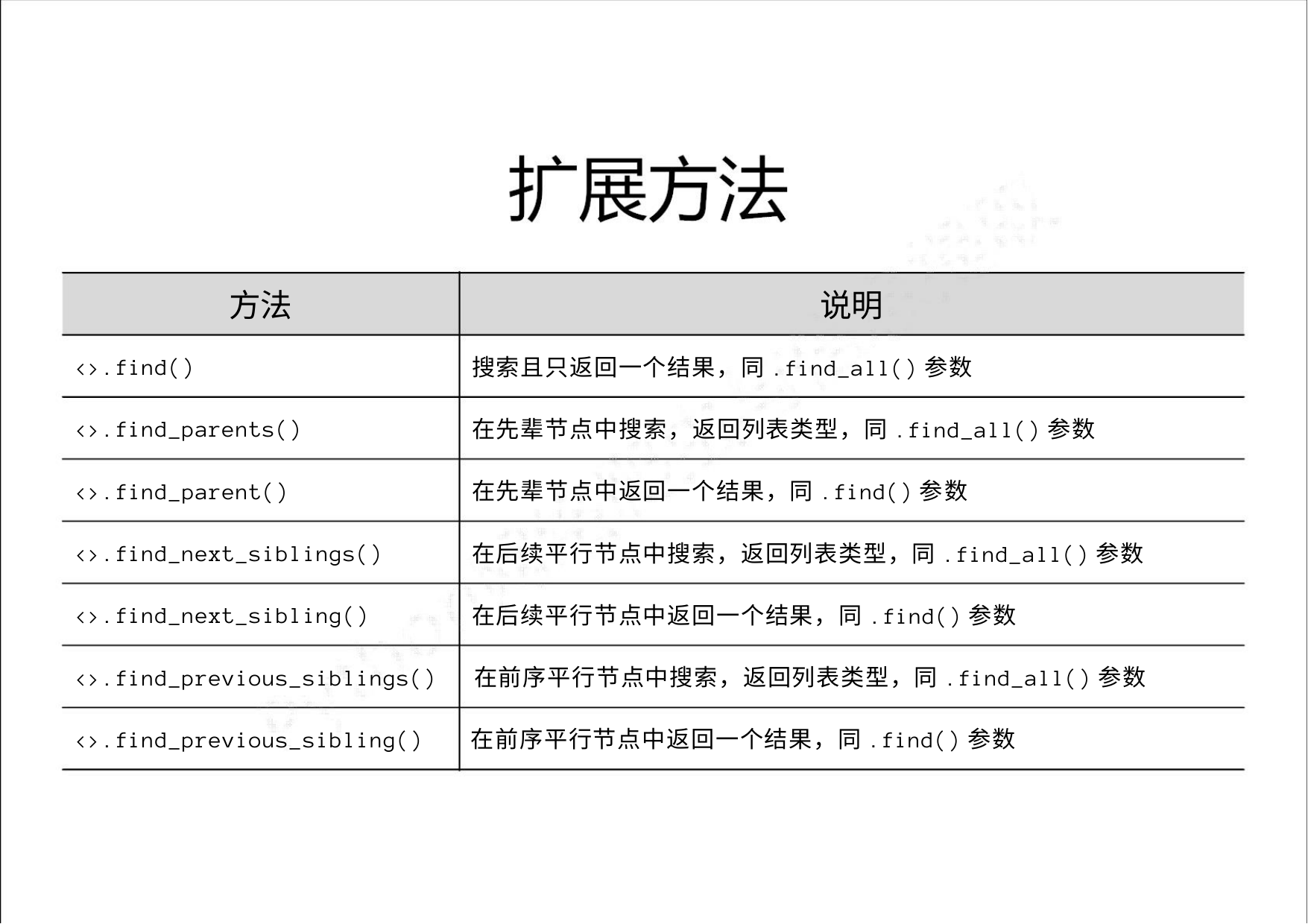

方法
说明
搜索且只返回一个结果，同.find_all()参数
在先辈节点中搜索，返回列表类型，同.find_all()参数
在先辈节点中返回一个结果，同.find()参数
在后续平行节点中搜索，返回列表类型，同.find_all()参数
在后续平行节点中返回一个结果，同.find()参数
<>.find()
<>.find_parents()
<>.find_parent()
<>.find_next_siblings()
<>.find_next_sibling()
<>.find_previous_siblings() 在前序平行节点中搜索，返回列表类型，同.find_all()参数
<>.find_previous_sibling()   在前序平行节点中返回一个结果，同.find()参数